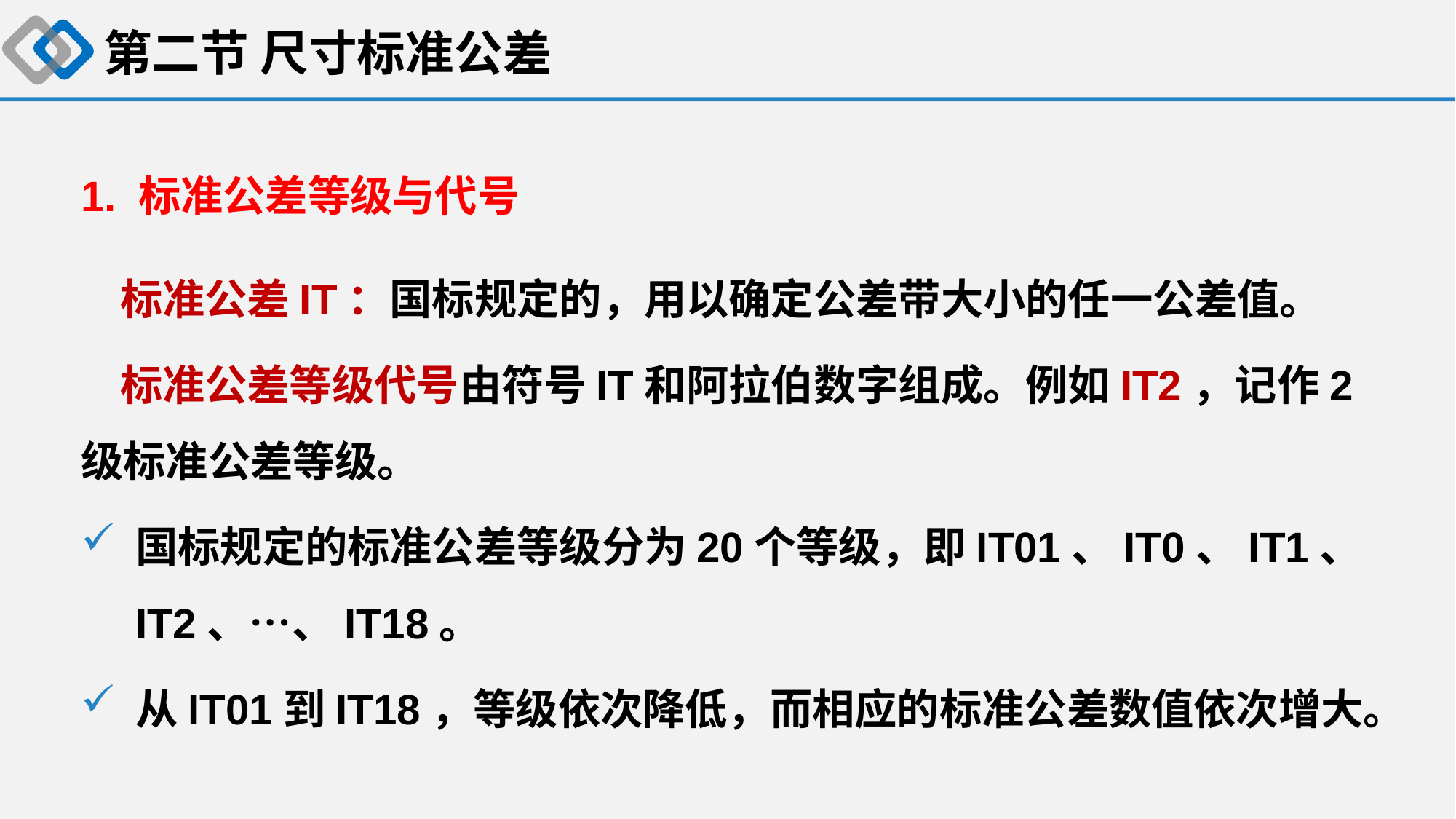

第二节 尺寸标准公差
1. 标准公差等级与代号
   标准公差IT：国标规定的，用以确定公差带大小的任一公差值。
   标准公差等级代号由符号IT和阿拉伯数字组成。例如IT2，记作2级标准公差等级。
国标规定的标准公差等级分为20个等级，即IT01、IT0、IT1、IT2、…、IT18。
从IT01到IT18，等级依次降低，而相应的标准公差数值依次增大。